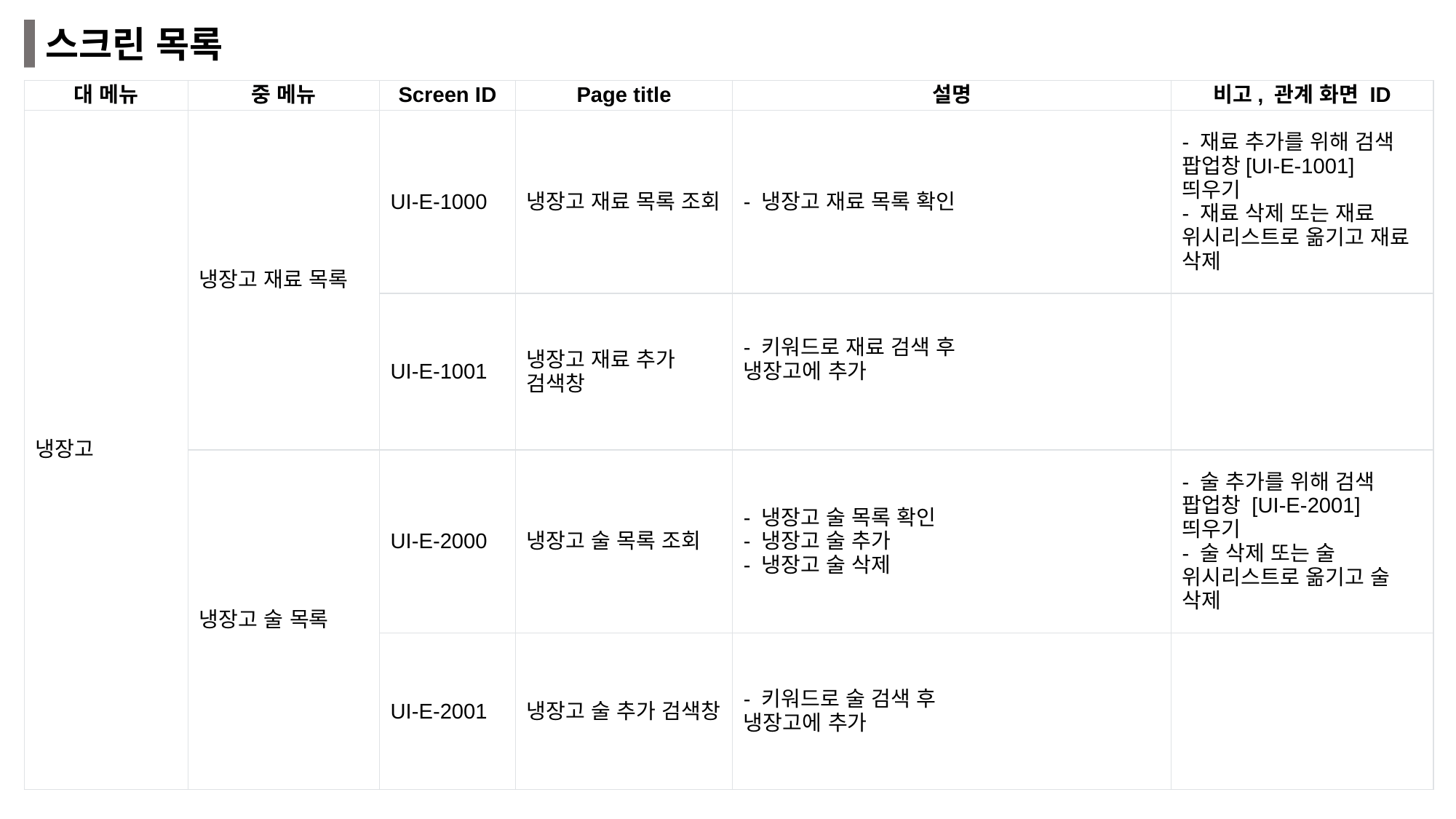

스크린 목록

| 대 메뉴 | 중 메뉴 | Screen ID | Page title | 설명 | 비고, 관계 화면 ID |
| --- | --- | --- | --- | --- | --- |
| 냉장고 | 냉장고 재료 목록 | UI-E-1000 | 냉장고 재료 목록 조회 | - 냉장고 재료 목록 확인 | - 재료 추가를 위해 검색 팝업창[UI-E-1001] 띄우기 - 재료 삭제 또는 재료 위시리스트로 옮기고 재료 삭제 |
|  |  | UI-E-1001 | 냉장고 재료 추가 검색창 | - 키워드로 재료 검색 후 냉장고에 추가 |  |
|  | 냉장고 술 목록 | UI-E-2000 | 냉장고 술 목록 조회 | - 냉장고 술 목록 확인 - 냉장고 술 추가 - 냉장고 술 삭제 | - 술 추가를 위해 검색 팝업창 [UI-E-2001] 띄우기 - 술 삭제 또는 술 위시리스트로 옮기고 술 삭제 |
|  |  | UI-E-2001 | 냉장고 술 추가 검색창 | - 키워드로 술 검색 후 냉장고에 추가 |  |